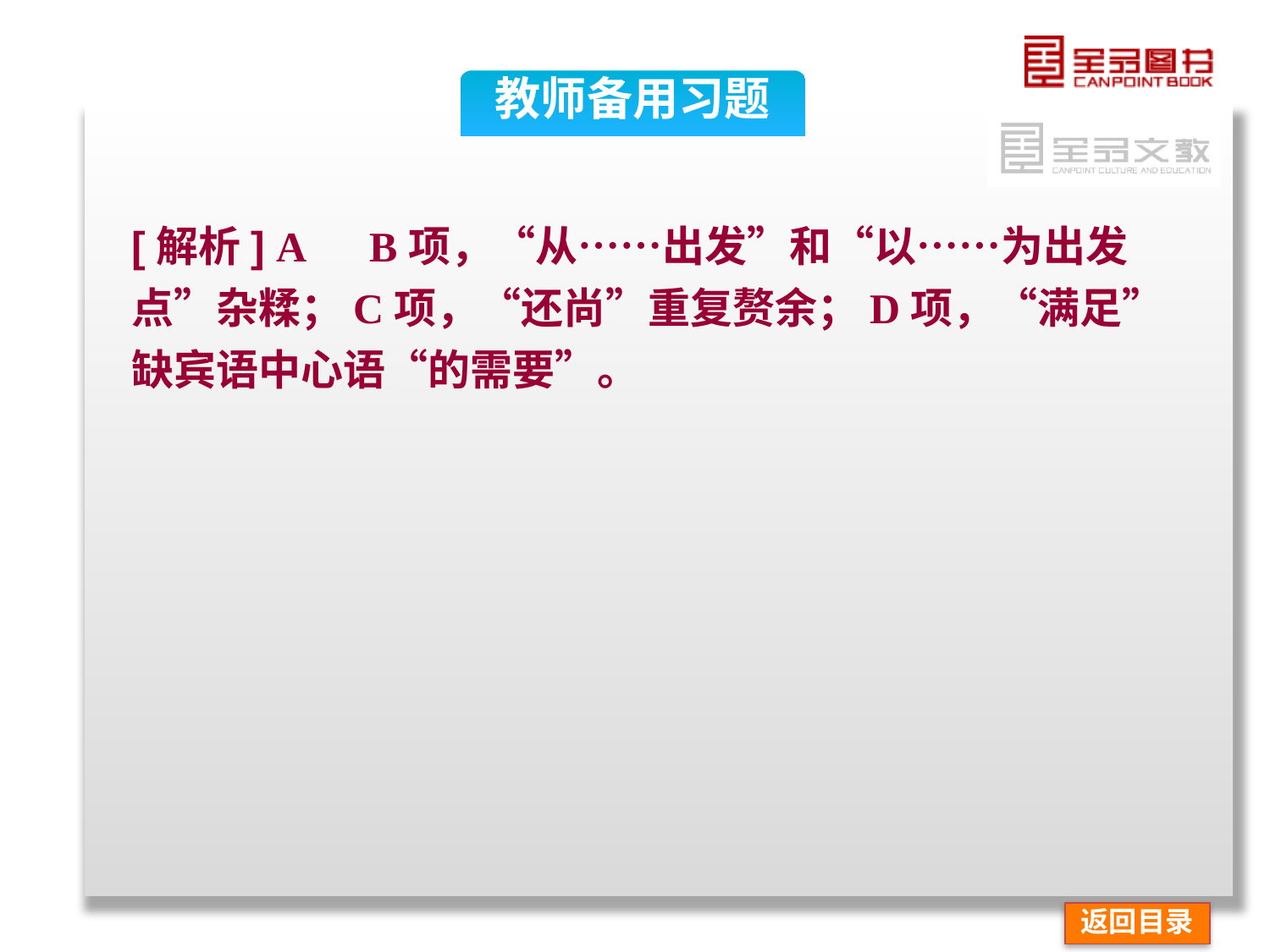

教师备用习题
[解析] A　B项，“从……出发”和“以……为出发点”杂糅；C项，“还尚”重复赘余；D项，“满足”缺宾语中心语“的需要”。
返回目录